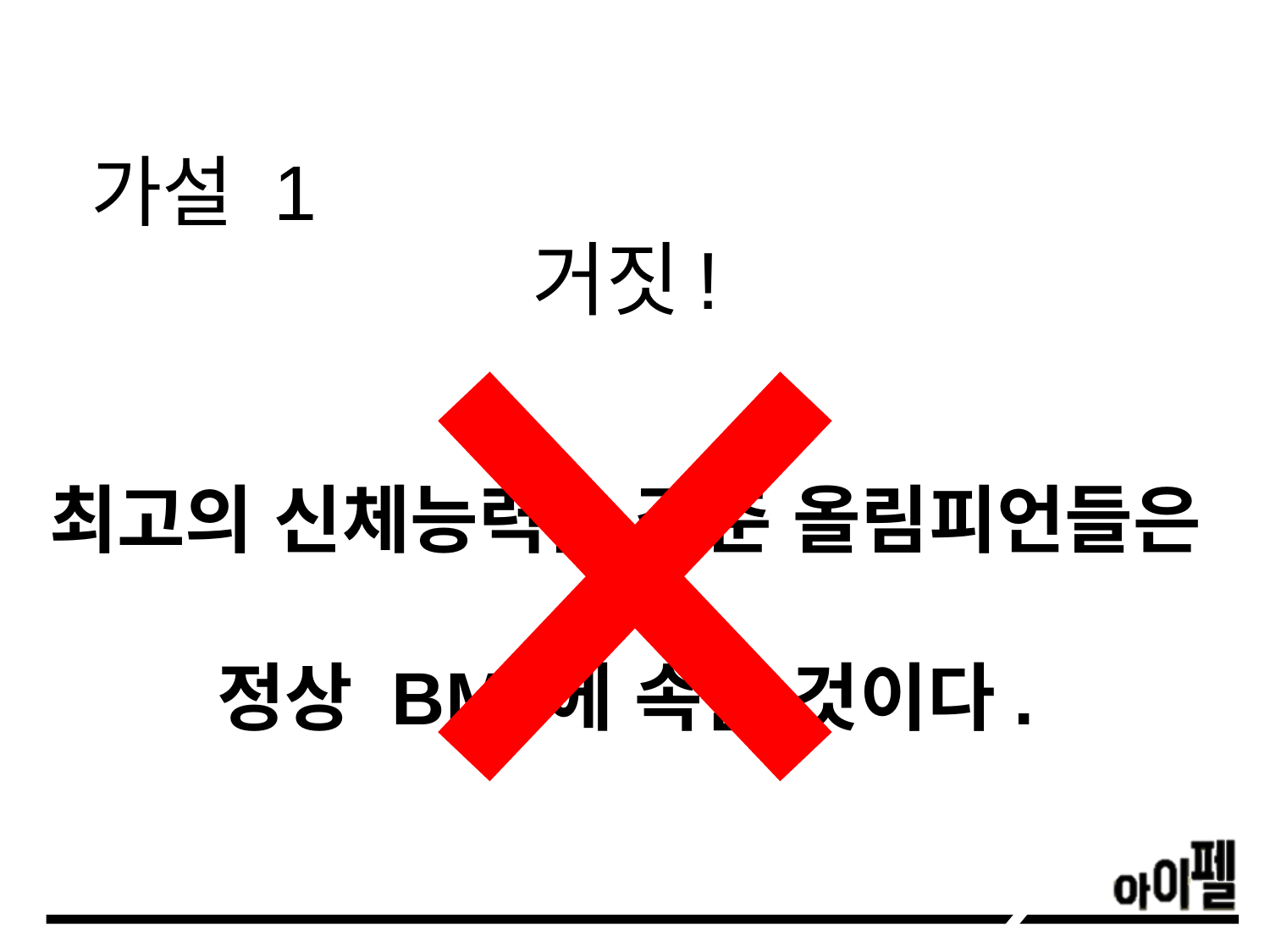

# 가설 1
거짓!
최고의 신체능력을 갖춘 올림피언들은 정상 BMI에 속할 것이다.